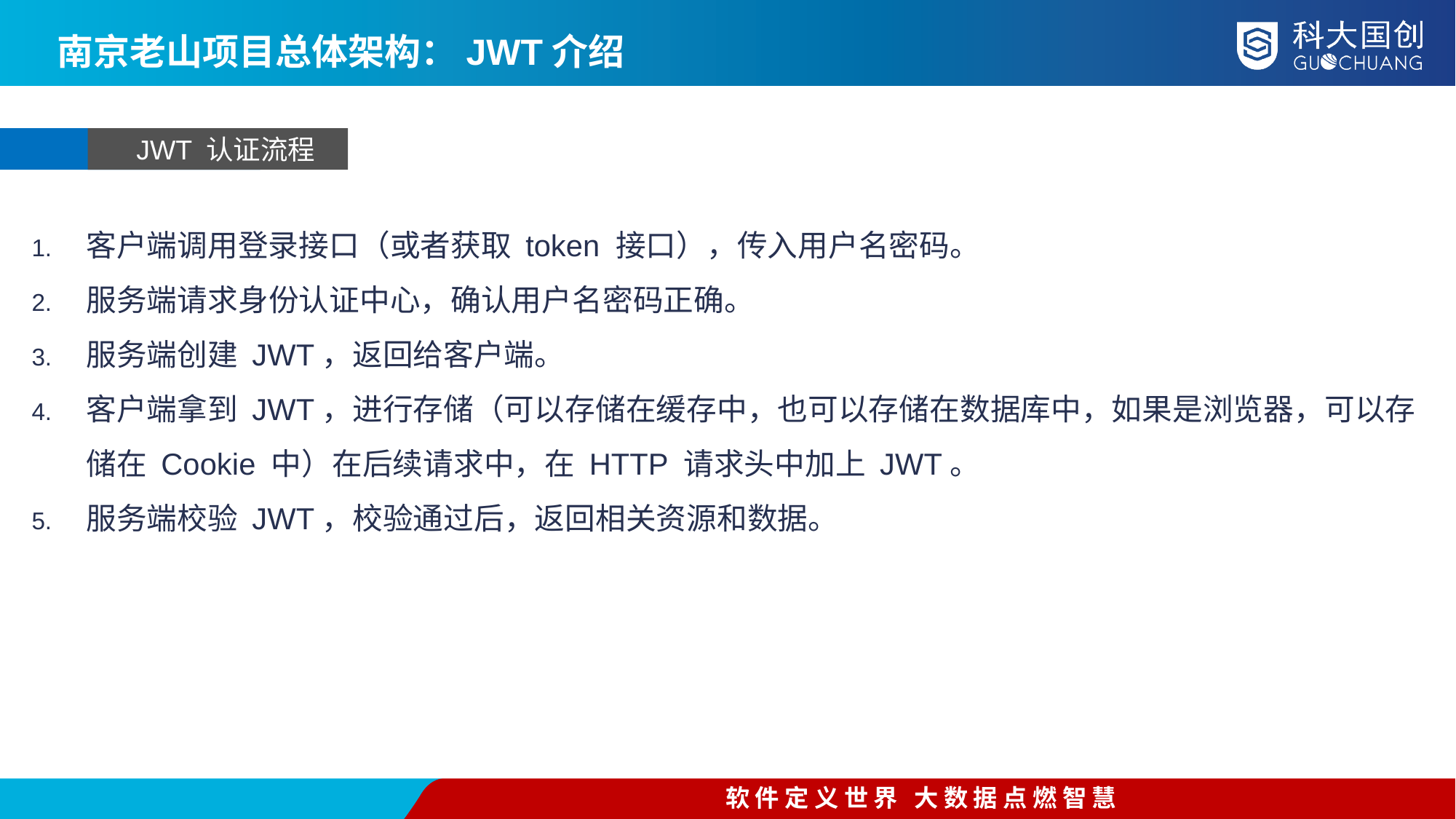

南京老山项目总体架构：JWT介绍
JWT 认证流程

客户端调用登录接口（或者获取 token 接口），传入用户名密码。
服务端请求身份认证中心，确认用户名密码正确。
服务端创建 JWT，返回给客户端。
客户端拿到 JWT，进行存储（可以存储在缓存中，也可以存储在数据库中，如果是浏览器，可以存储在 Cookie 中）在后续请求中，在 HTTP 请求头中加上 JWT。
服务端校验 JWT，校验通过后，返回相关资源和数据。